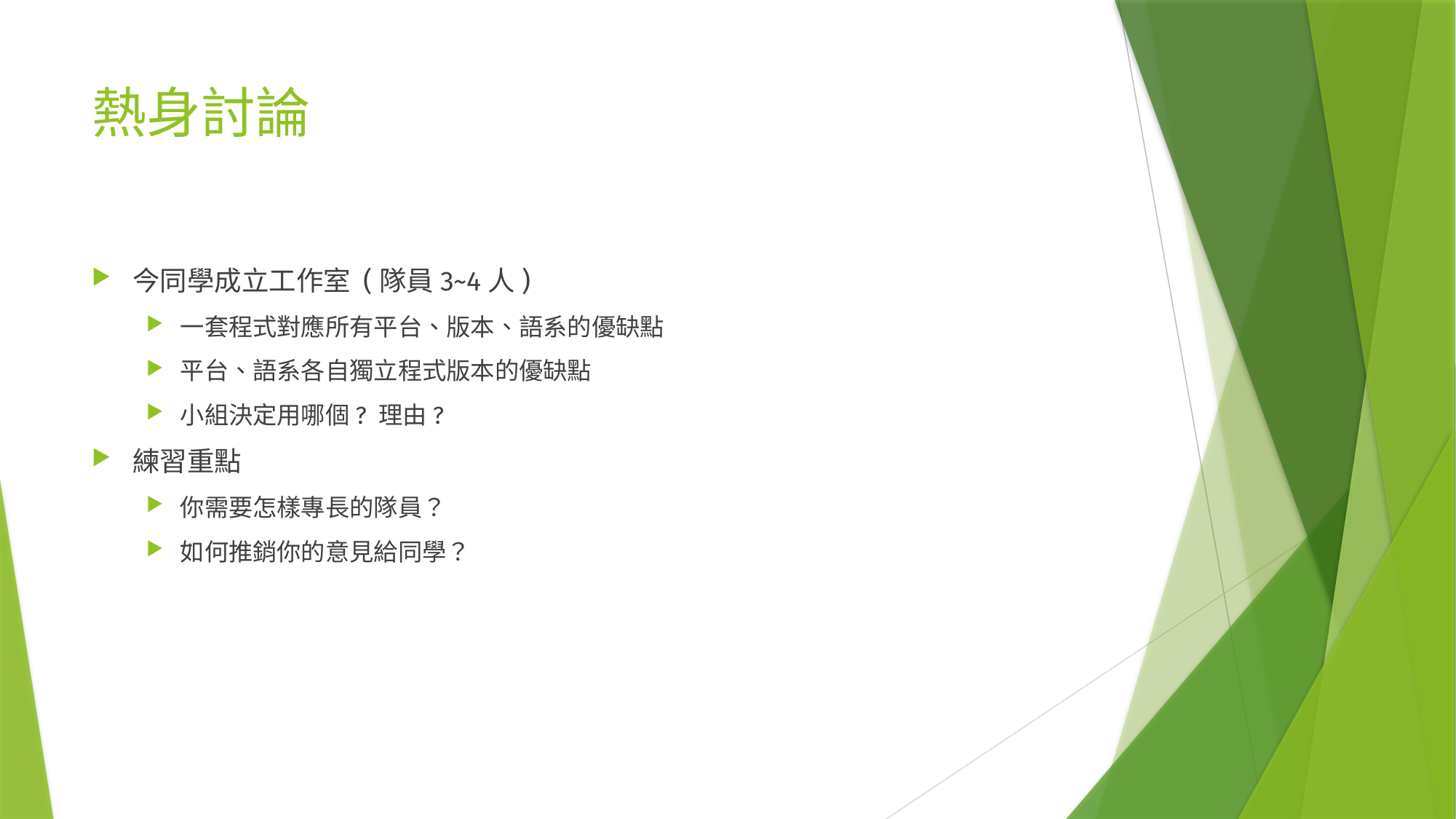

# 熱身討論
今同學成立工作室 (隊員3~4人)
一套程式對應所有平台、版本、語系的優缺點
平台、語系各自獨立程式版本的優缺點
小組決定用哪個? 理由?
練習重點
你需要怎樣專長的隊員？
如何推銷你的意見給同學？